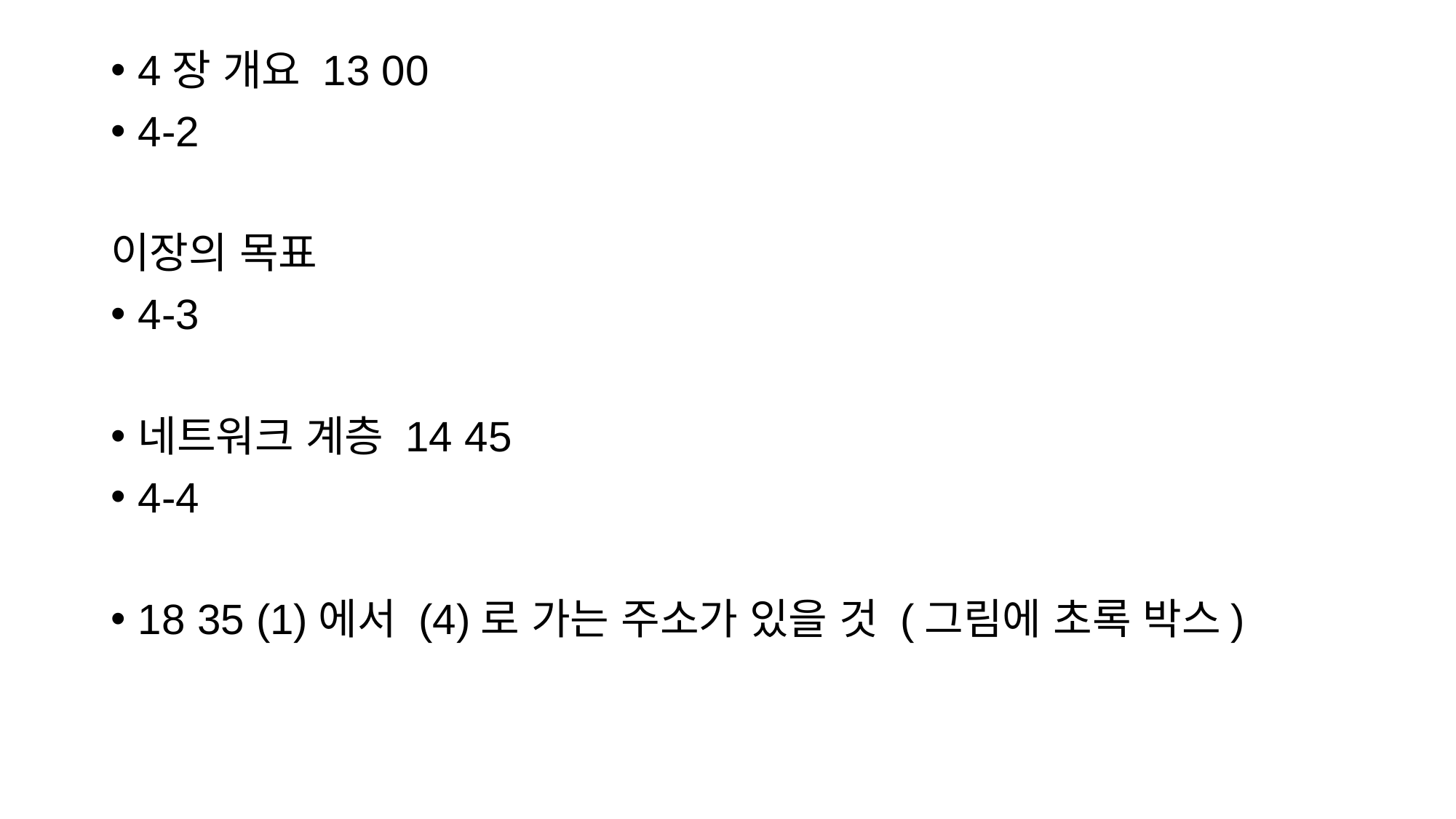

4장 개요 13 00
4-2

이장의 목표
4-3

네트워크 계층 14 45
4-4

18 35 (1)에서 (4)로 가는 주소가 있을 것 (그림에 초록 박스)